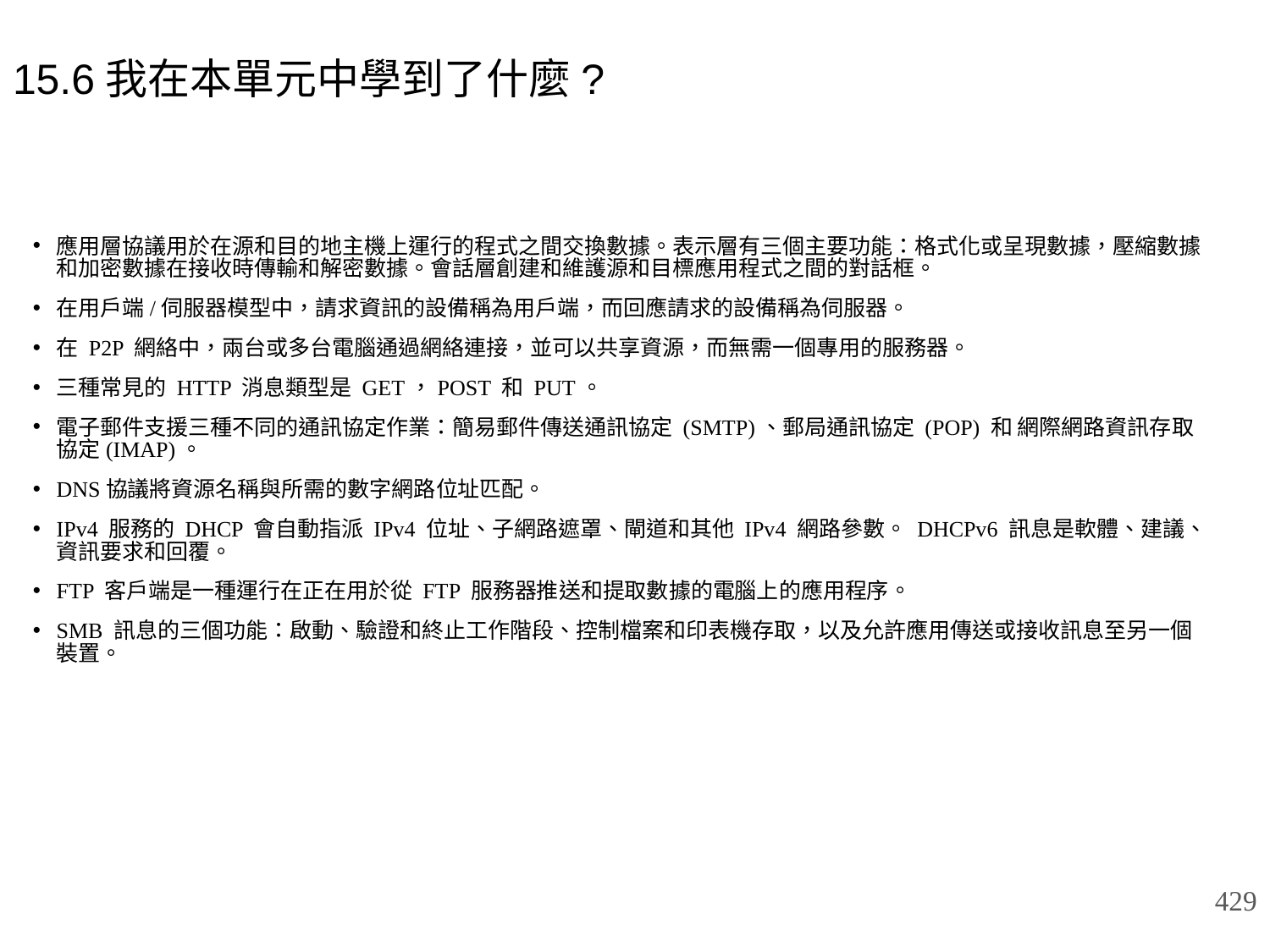

# 15.6我在本單元中學到了什麼?
應用層協議用於在源和目的地主機上運行的程式之間交換數據。表示層有三個主要功能：格式化或呈現數據，壓縮數據和加密數據在接收時傳輸和解密數據。會話層創建和維護源和目標應用程式之間的對話框。
在用戶端/伺服器模型中，請求資訊的設備稱為用戶端，而回應請求的設備稱為伺服器。
在 P2P 網絡中，兩台或多台電腦通過網絡連接，並可以共享資源，而無需一個專用的服務器。
三種常見的 HTTP 消息類型是 GET，POST 和 PUT。
電子郵件支援三種不同的通訊協定作業：簡易郵件傳送通訊協定 (SMTP)、郵局通訊協定 (POP) 和 網際網路資訊存取協定(IMAP)。
DNS協議將資源名稱與所需的數字網路位址匹配。
IPv4 服務的 DHCP 會自動指派 IPv4 位址、子網路遮罩、閘道和其他 IPv4 網路參數。 DHCPv6 訊息是軟體、建議、資訊要求和回覆。
FTP 客戶端是一種運行在正在用於從 FTP 服務器推送和提取數據的電腦上的應用程序。
SMB 訊息的三個功能：啟動、驗證和終止工作階段、控制檔案和印表機存取，以及允許應用傳送或接收訊息至另一個裝置。

429